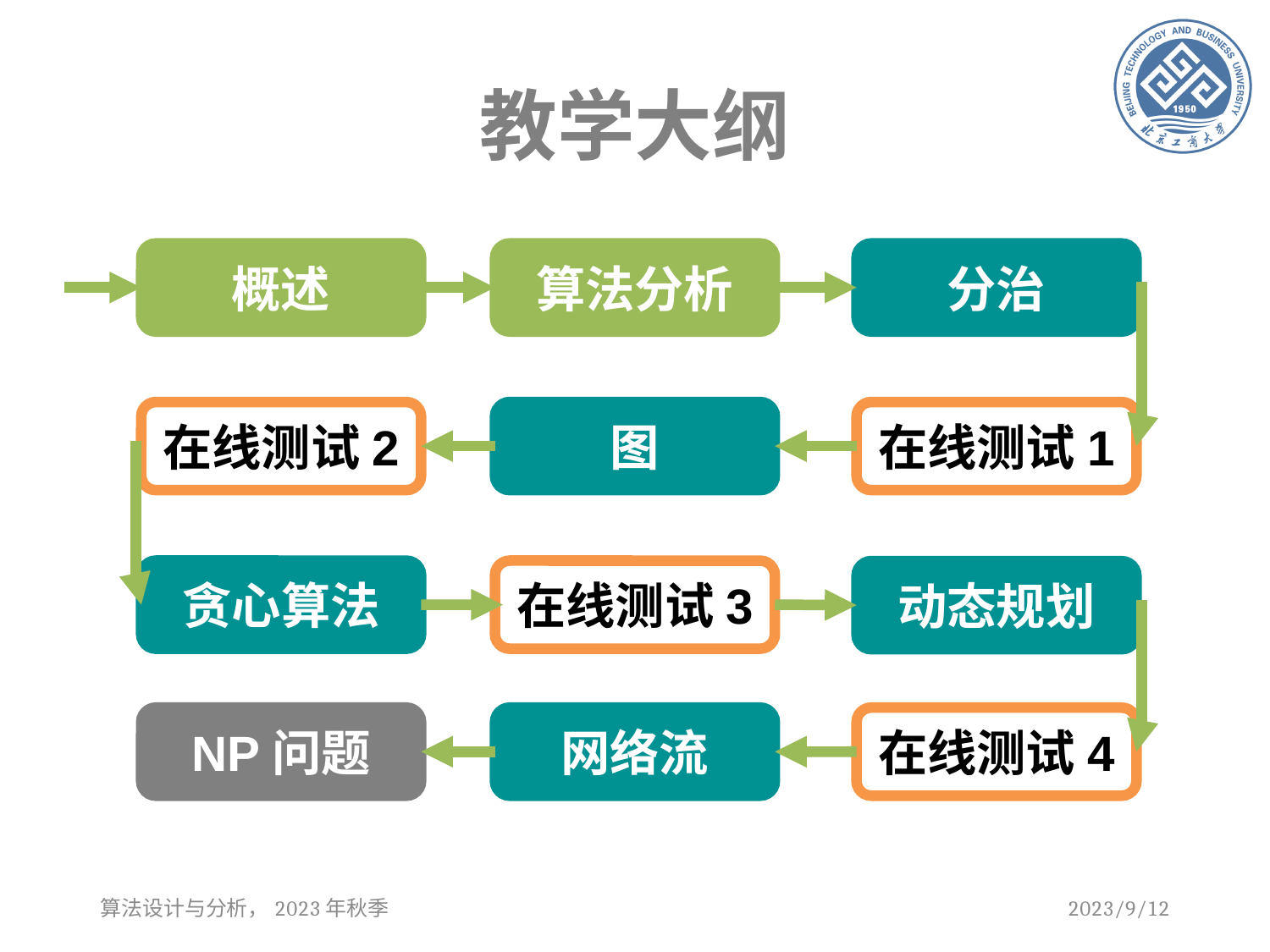

# 教学大纲
概述
算法分析
分治
在线测试2
图
在线测试1
在线测试3
贪心算法
动态规划
NP问题
网络流
在线测试4
算法设计与分析，2023年秋季
2023/9/12